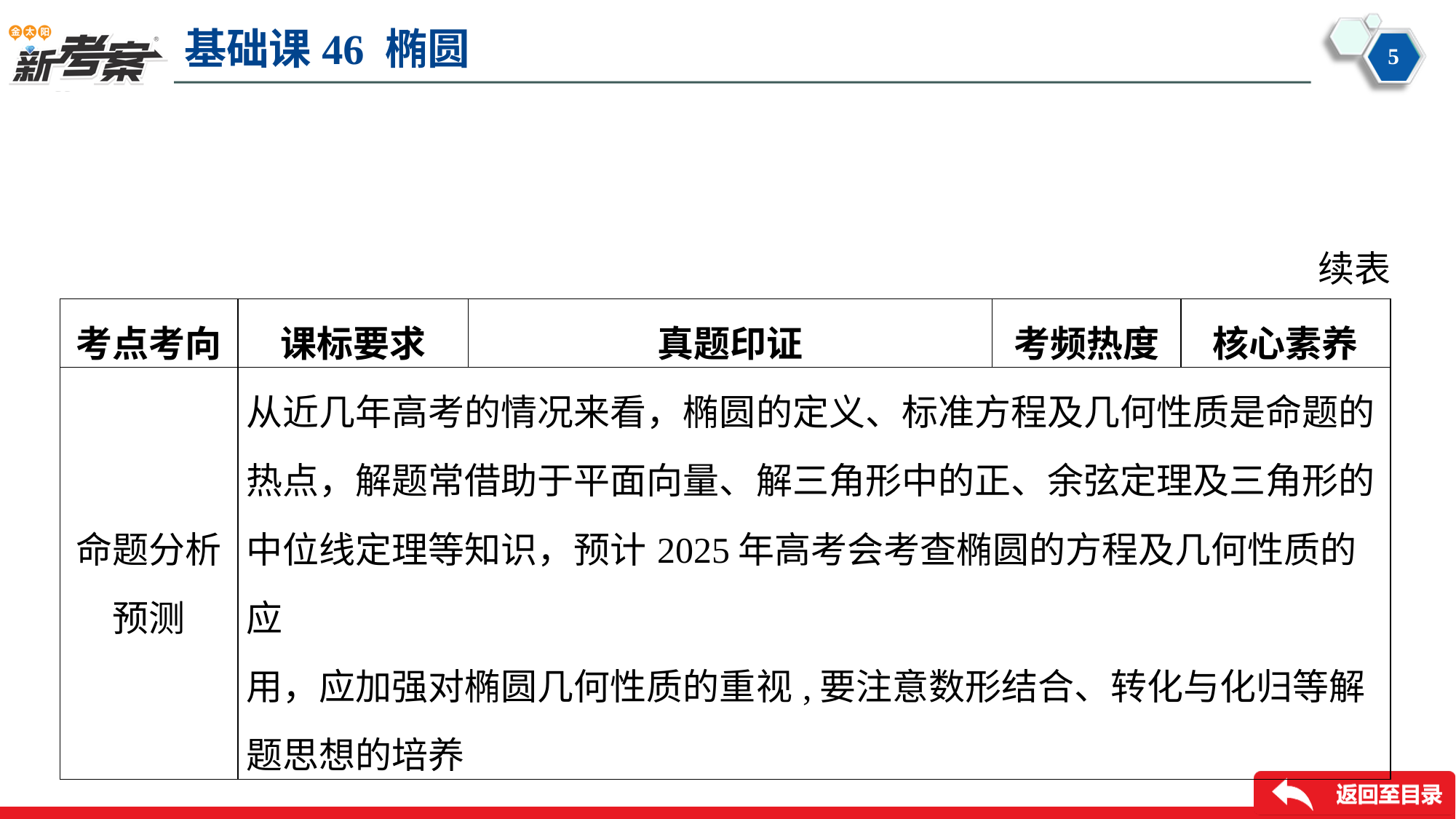

续表
| 考点考向 | 课标要求 | 真题印证 | 考频热度 | 核心素养 |
| --- | --- | --- | --- | --- |
| 命题分析 预测 | 从近几年高考的情况来看，椭圆的定义、标准方程及几何性质是命题的 热点，解题常借助于平面向量、解三角形中的正、余弦定理及三角形的 中位线定理等知识，预计2025年高考会考查椭圆的方程及几何性质的应 用，应加强对椭圆几何性质的重视,要注意数形结合、转化与化归等解 题思想的培养 |  |  |  |